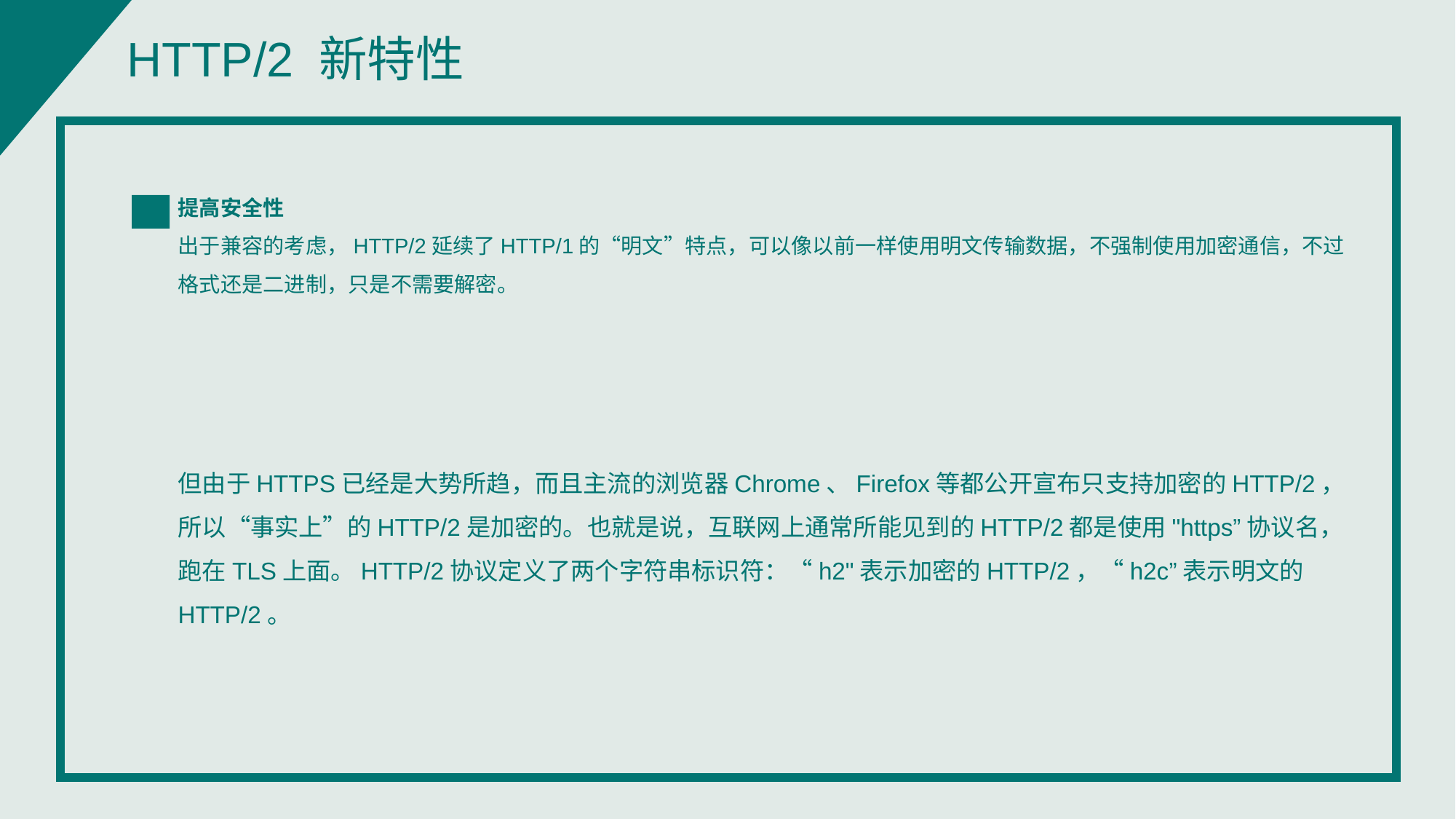

HTTP/2 新特性

提高安全性
出于兼容的考虑，HTTP/2延续了HTTP/1的“明文”特点，可以像以前一样使用明文传输数据，不强制使用加密通信，不过格式还是二进制，只是不需要解密。

但由于HTTPS已经是大势所趋，而且主流的浏览器Chrome、Firefox等都公开宣布只支持加密的HTTP/2，所以“事实上”的HTTP/2是加密的。也就是说，互联网上通常所能见到的HTTP/2都是使用"https”协议名，跑在TLS上面。HTTP/2协议定义了两个字符串标识符：“h2"表示加密的HTTP/2，“h2c”表示明文的HTTP/2。